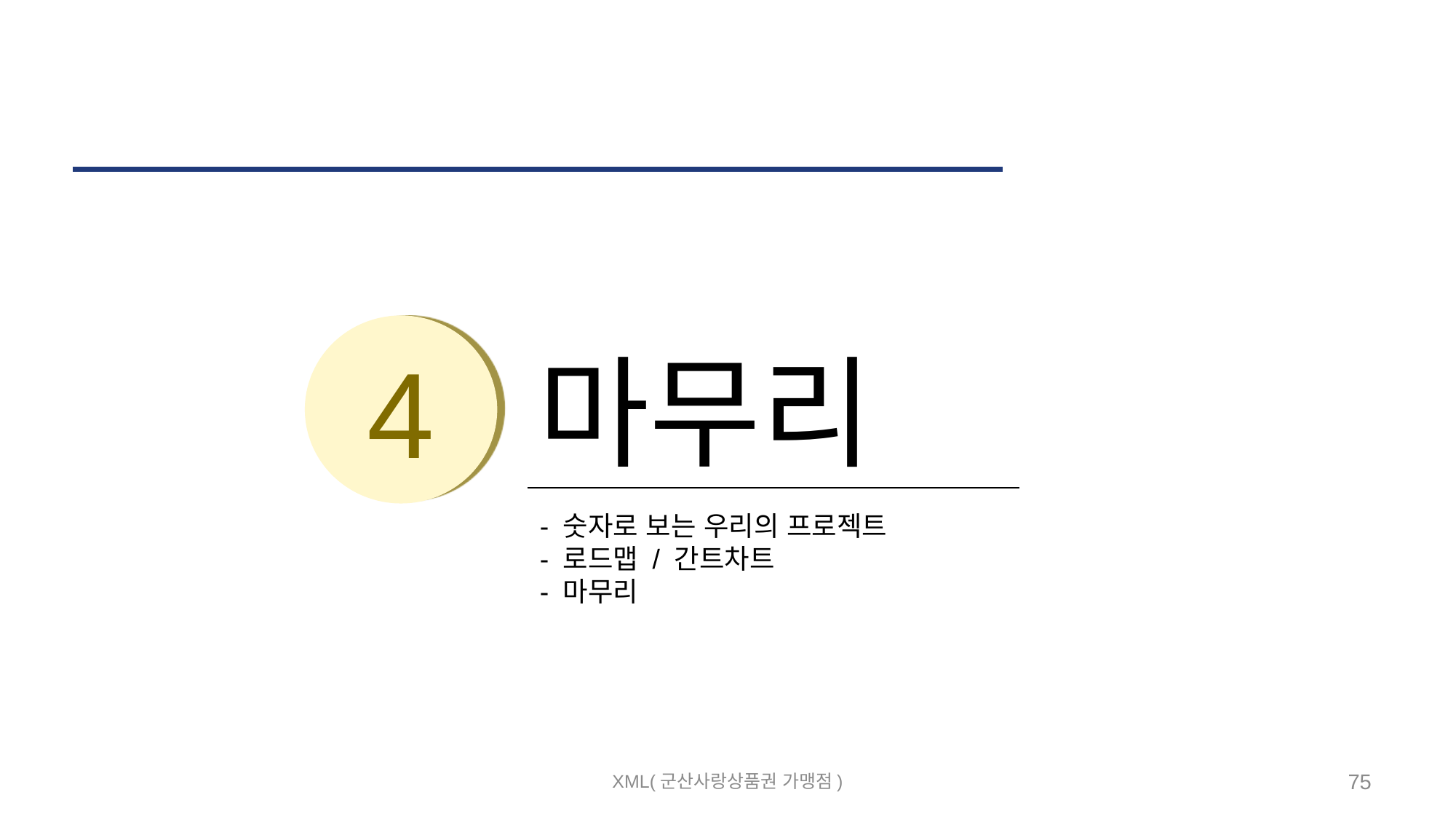

4
마무리
- 숫자로 보는 우리의 프로젝트
- 로드맵 / 간트차트
- 마무리
XML(군산사랑상품권 가맹점)
75